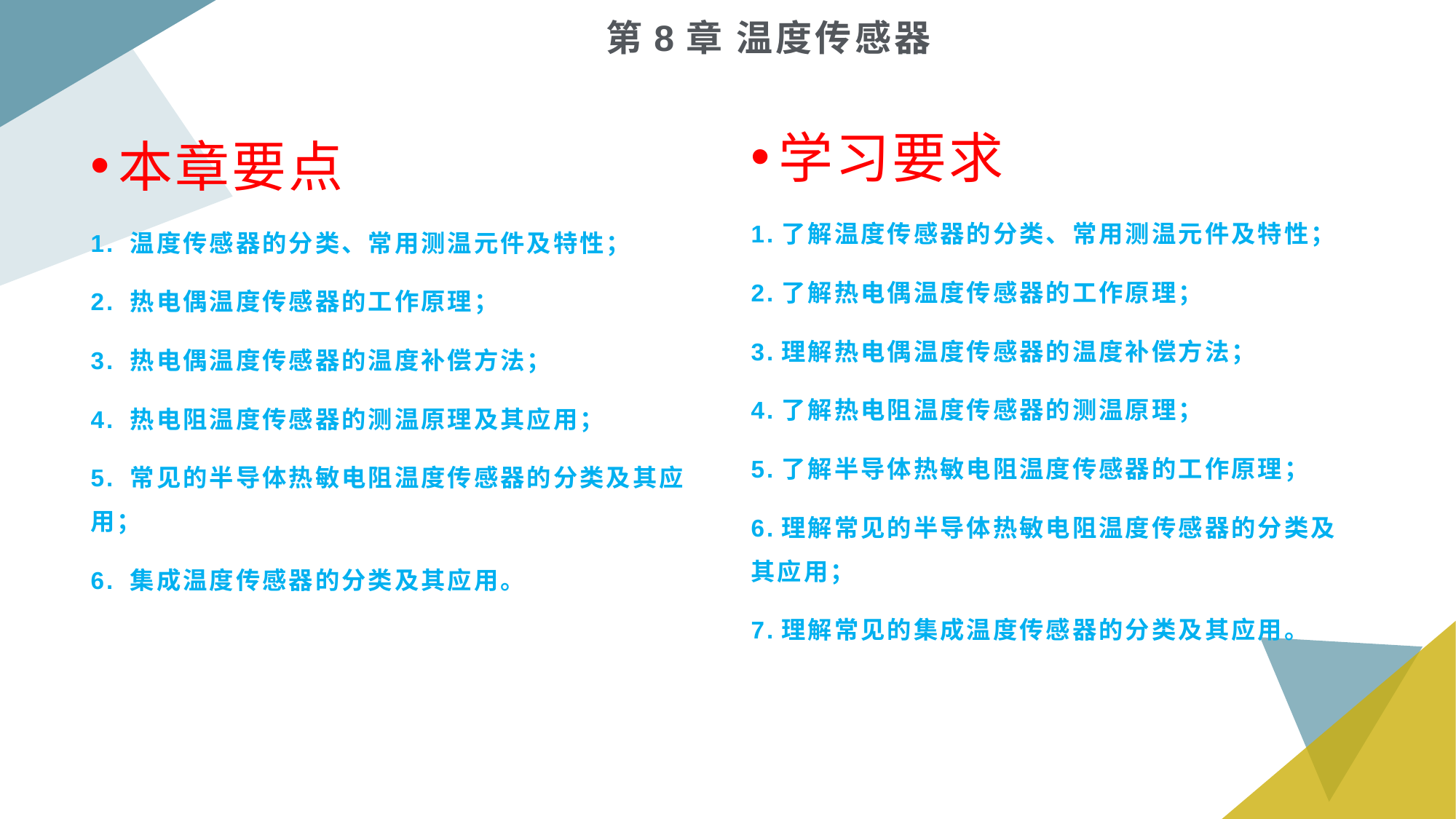

# 第8章 温度传感器
学习要求
1.了解温度传感器的分类、常用测温元件及特性；
2.了解热电偶温度传感器的工作原理；
3.理解热电偶温度传感器的温度补偿方法；
4.了解热电阻温度传感器的测温原理；
5.了解半导体热敏电阻温度传感器的工作原理；
6.理解常见的半导体热敏电阻温度传感器的分类及其应用；
7.理解常见的集成温度传感器的分类及其应用。
本章要点
1. 温度传感器的分类、常用测温元件及特性；
2. 热电偶温度传感器的工作原理；
3. 热电偶温度传感器的温度补偿方法；
4. 热电阻温度传感器的测温原理及其应用；
5. 常见的半导体热敏电阻温度传感器的分类及其应用；
6. 集成温度传感器的分类及其应用。